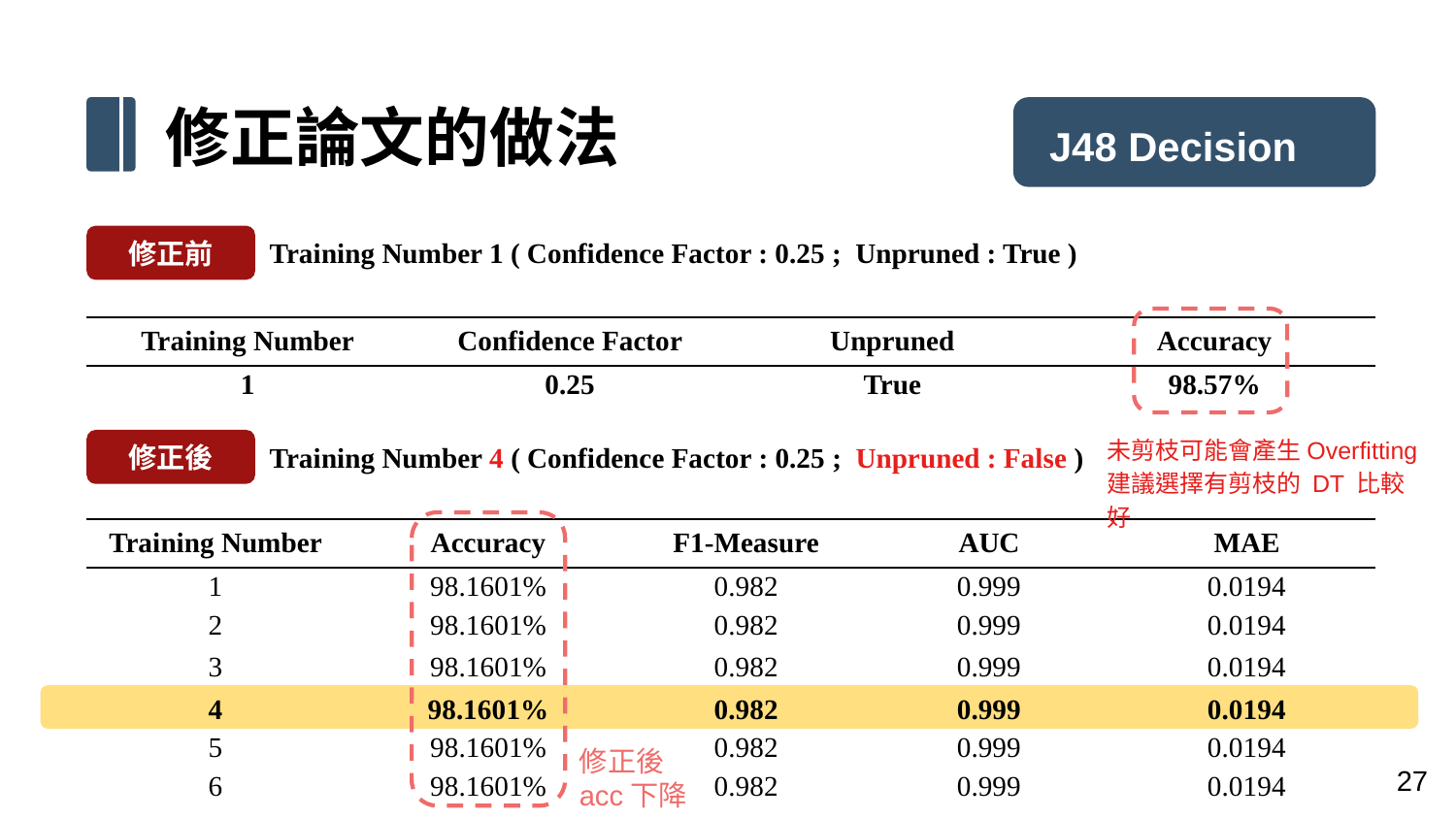

修正論文的做法                            J48 Decision Tree

修正前
Training Number 1 ( Confidence Factor : 0.25 ;  Unpruned : True )

| Training Number | Confidence Factor | Unpruned | Accuracy |
| --- | --- | --- | --- |
| 1 | 0.25 | True | 98.57% |
未剪枝可能會產生Overfitting
建議選擇有剪枝的 DT 比較好
修正後
Training Number 4 ( Confidence Factor : 0.25 ;  Unpruned : False )

| Training Number | Accuracy | F1-Measure | AUC | MAE |
| --- | --- | --- | --- | --- |
| 1 | 98.1601% | 0.982 | 0.999 | 0.0194 |
| 2 | 98.1601% | 0.982 | 0.999 | 0.0194 |
| 3 | 98.1601% | 0.982 | 0.999 | 0.0194 |
| 4 | 98.1601% | 0.982 | 0.999 | 0.0194 |
| 5 | 98.1601% | 0.982 | 0.999 | 0.0194 |
| 6 | 98.1601% | 0.982 | 0.999 | 0.0194 |

修正後
acc下降
27